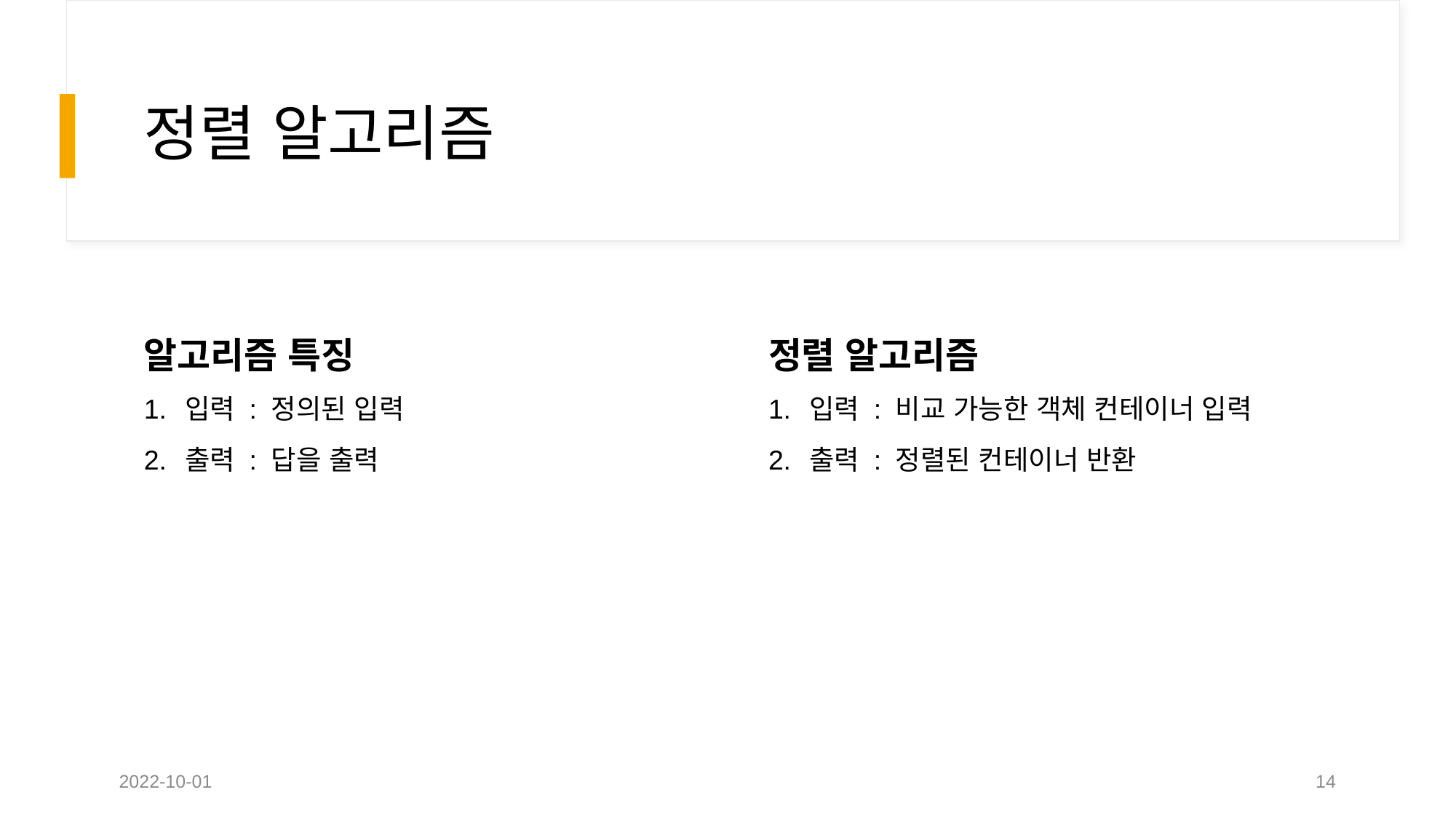

# 정렬 알고리즘
알고리즘 특징
정렬 알고리즘
입력 : 비교 가능한 객체 컨테이너 입력
출력 : 정렬된 컨테이너 반환
입력 : 정의된 입력
출력 : 답을 출력
2022-10-01
14